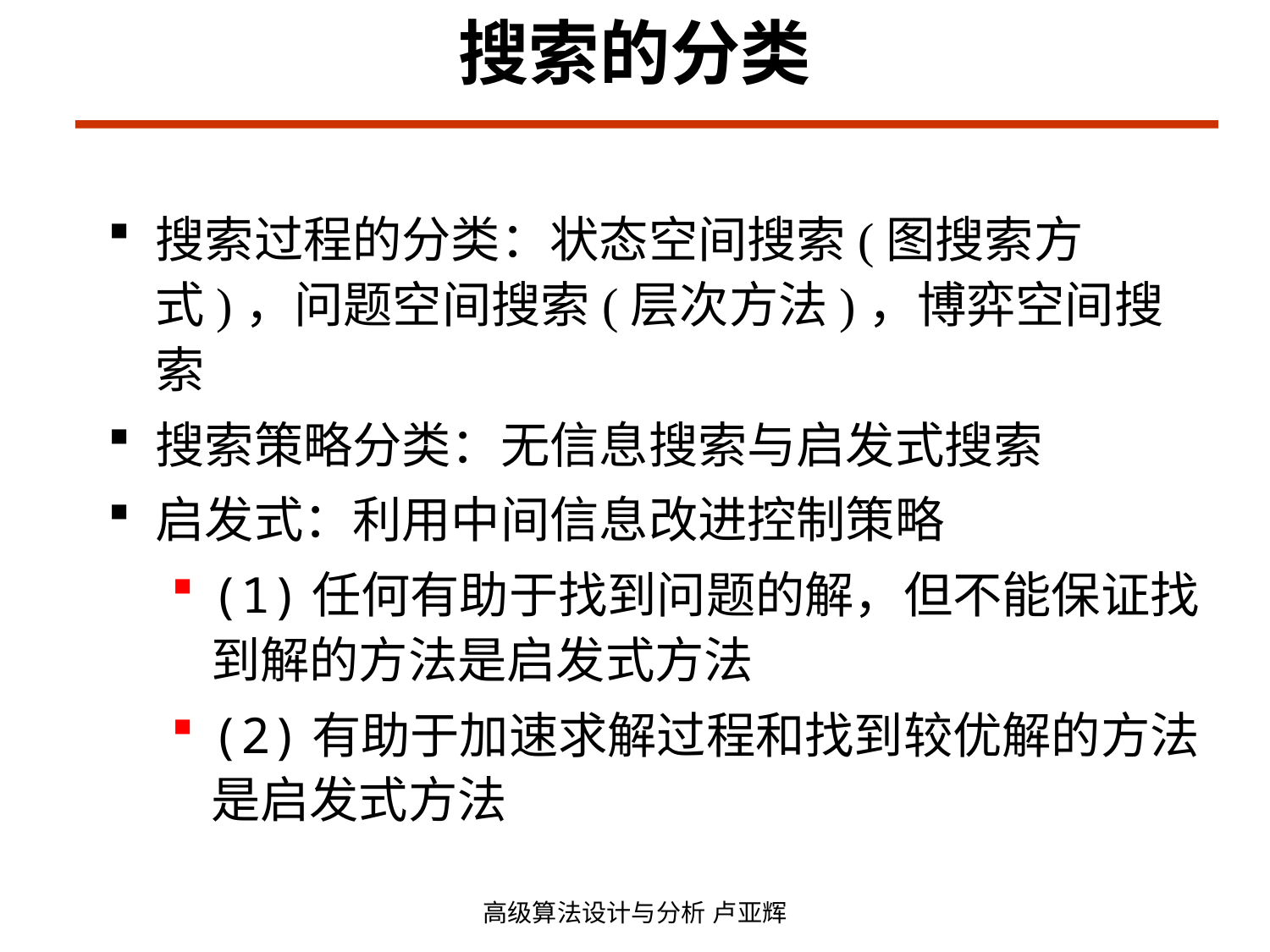

# 搜索的分类
搜索过程的分类：状态空间搜索(图搜索方式)，问题空间搜索(层次方法)，博弈空间搜索
搜索策略分类：无信息搜索与启发式搜索
启发式：利用中间信息改进控制策略
(1)任何有助于找到问题的解，但不能保证找到解的方法是启发式方法
(2)有助于加速求解过程和找到较优解的方法是启发式方法
高级算法设计与分析 卢亚辉
10